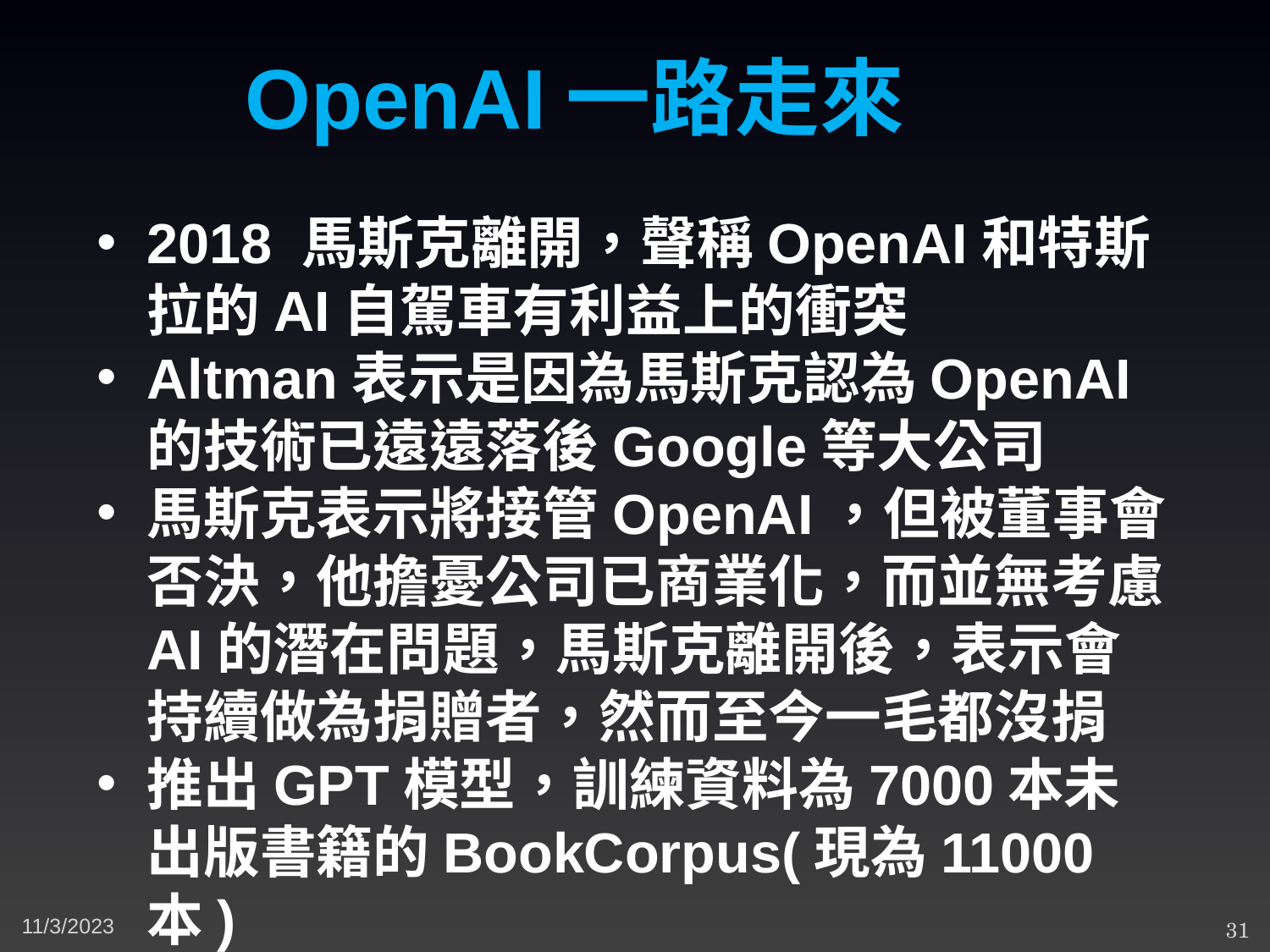

OpenAI一路走來
2018 馬斯克離開，聲稱OpenAI和特斯拉的AI自駕車有利益上的衝突
Altman表示是因為馬斯克認為OpenAI的技術已遠遠落後Google等大公司
馬斯克表示將接管OpenAI，但被董事會否決，他擔憂公司已商業化，而並無考慮AI的潛在問題，馬斯克離開後，表示會持續做為捐贈者，然而至今一毛都沒捐
推出GPT模型，訓練資料為7000本未出版書籍的BookCorpus(現為11000本)
11/3/2023
31